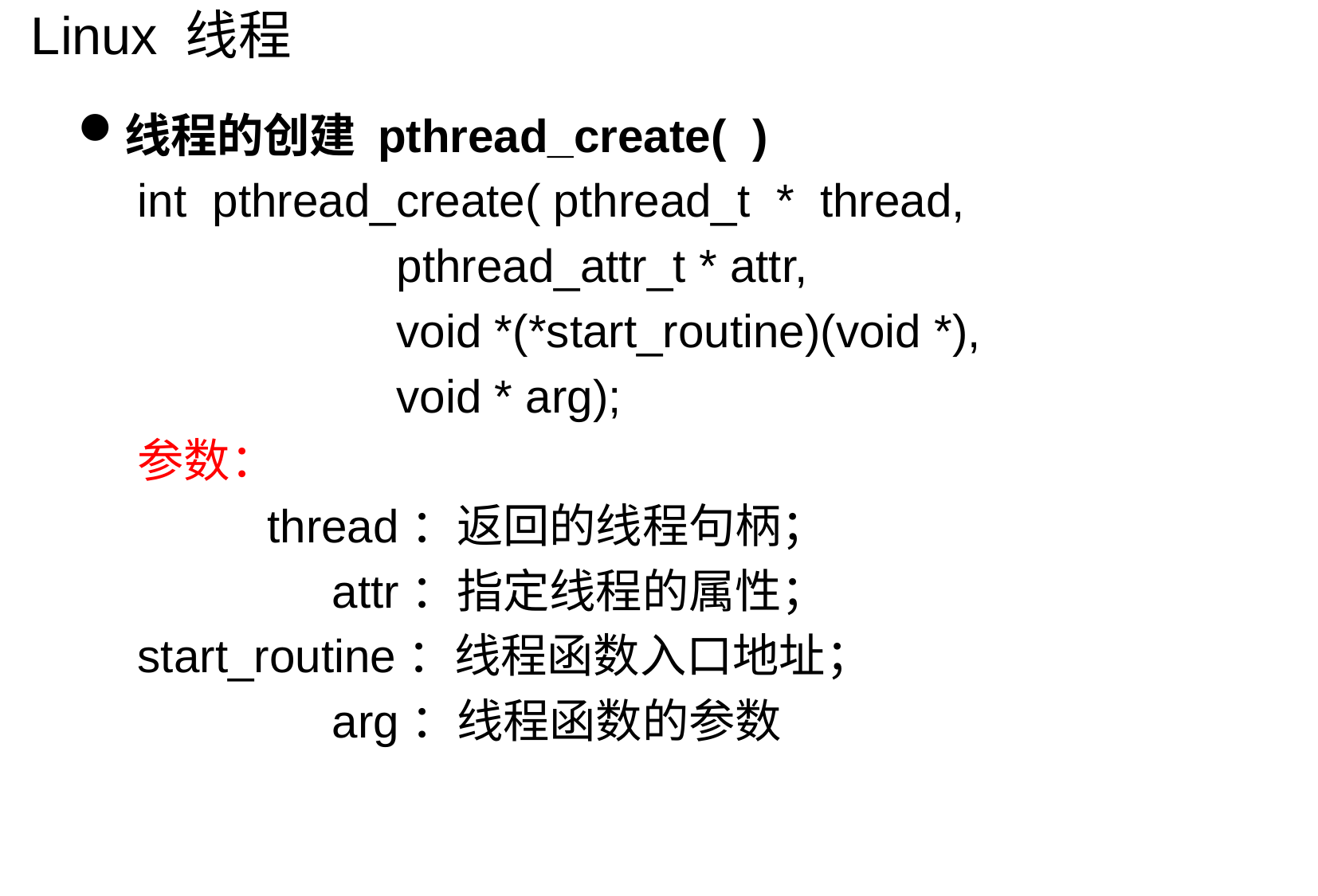

# Linux 线程
线程的创建 pthread_create(  )
int  pthread_create( pthread_t  *  thread,
                    pthread_attr_t * attr,
                    void *(*start_routine)(void *),
                    void * arg);
参数：
          thread：返回的线程句柄；
               attr：指定线程的属性；
start_routine：线程函数入口地址；
               arg：线程函数的参数